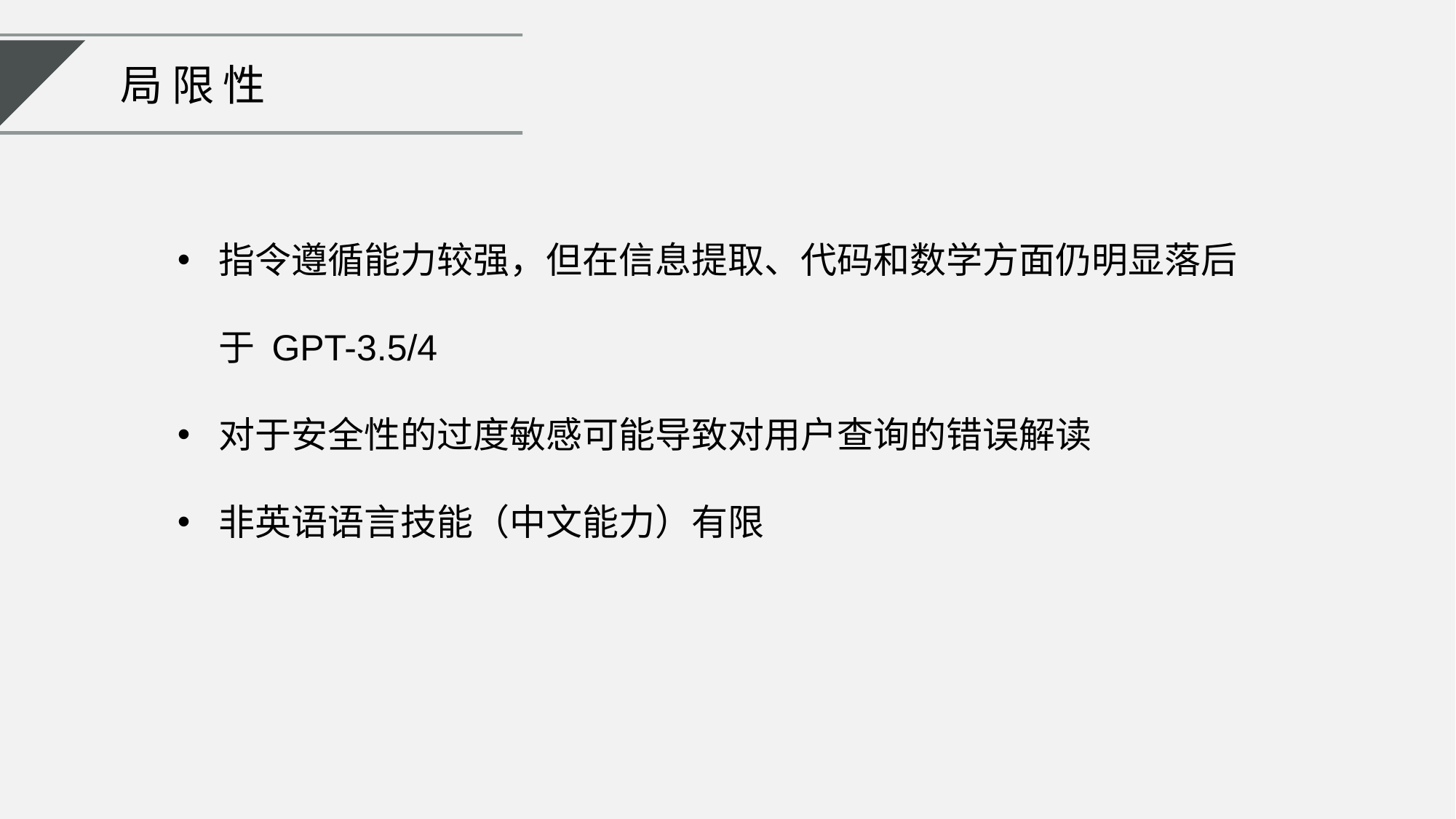

局限性

指令遵循能力较强，但在信息提取、代码和数学方面仍明显落后于 GPT-3.5/4
对于安全性的过度敏感可能导致对用户查询的错误解读
非英语语言技能（中文能力）有限